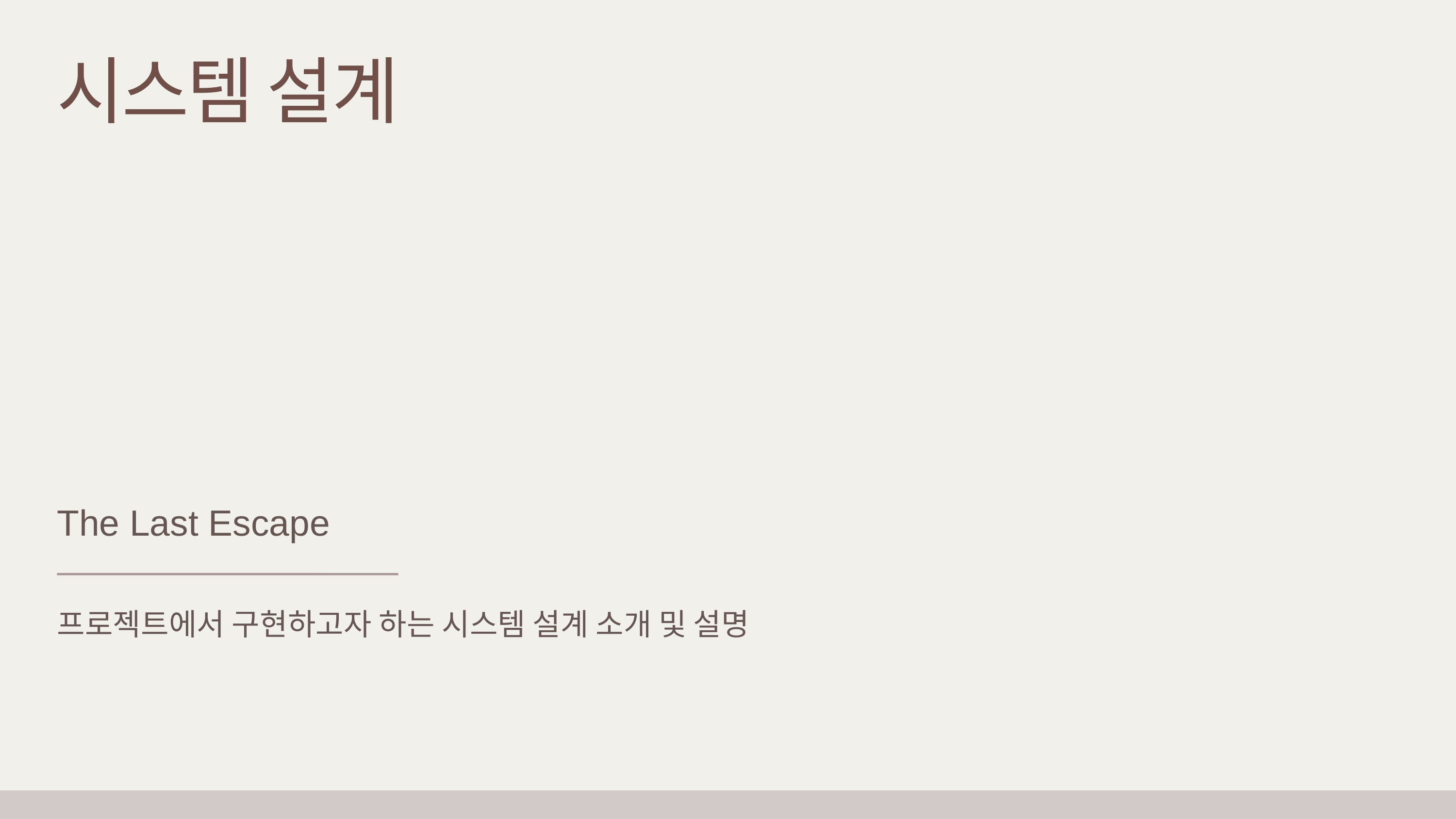

시스템 설계
The Last Escape

프로젝트에서 구현하고자 하는 시스템 설계 소개 및 설명